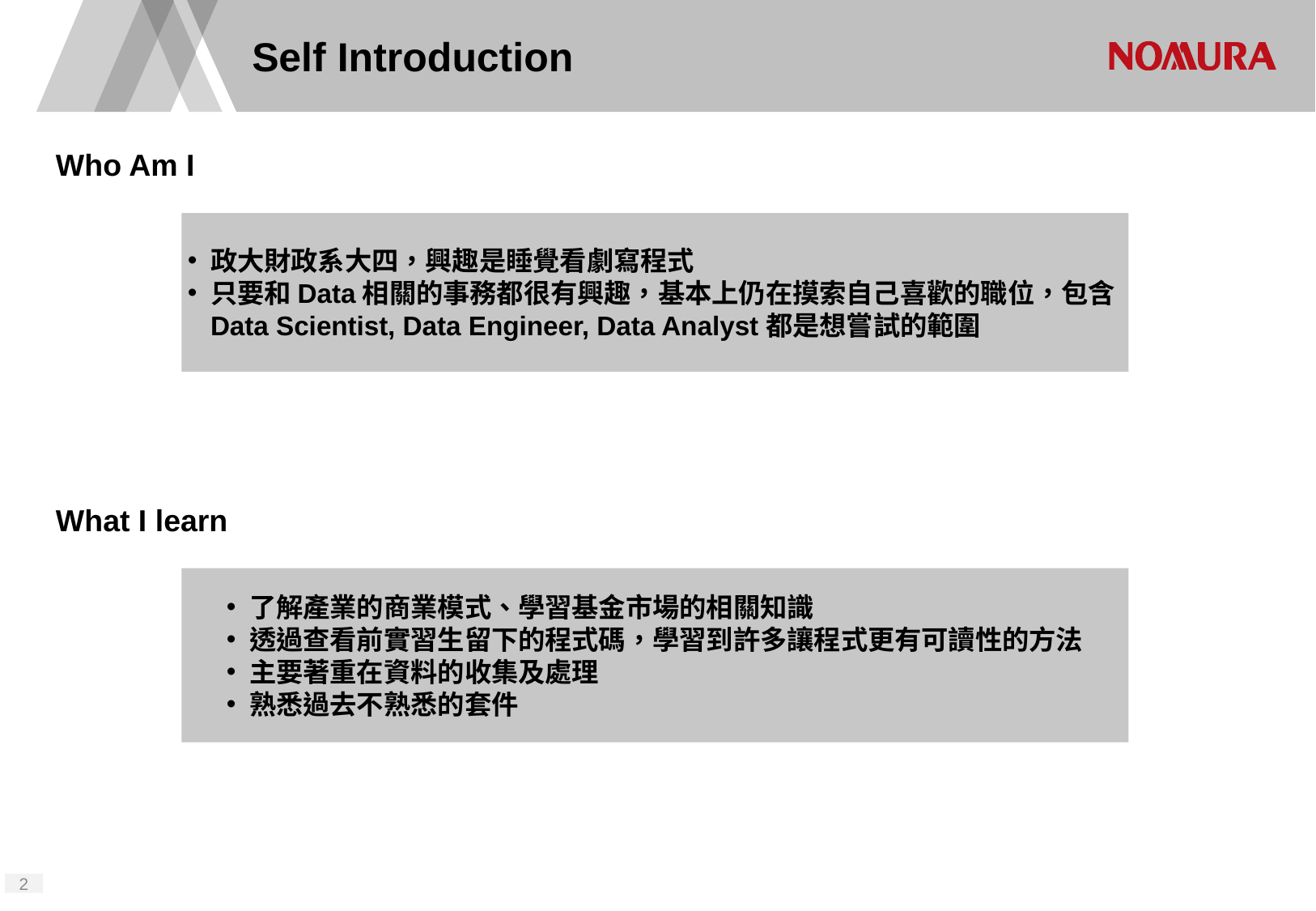

# Self Introduction
Who Am I
政大財政系大四，興趣是睡覺看劇寫程式
只要和Data相關的事務都很有興趣，基本上仍在摸索自己喜歡的職位，包含Data Scientist, Data Engineer, Data Analyst都是想嘗試的範圍
What I learn
了解產業的商業模式、學習基金市場的相關知識
透過查看前實習生留下的程式碼，學習到許多讓程式更有可讀性的方法
主要著重在資料的收集及處理
熟悉過去不熟悉的套件
2